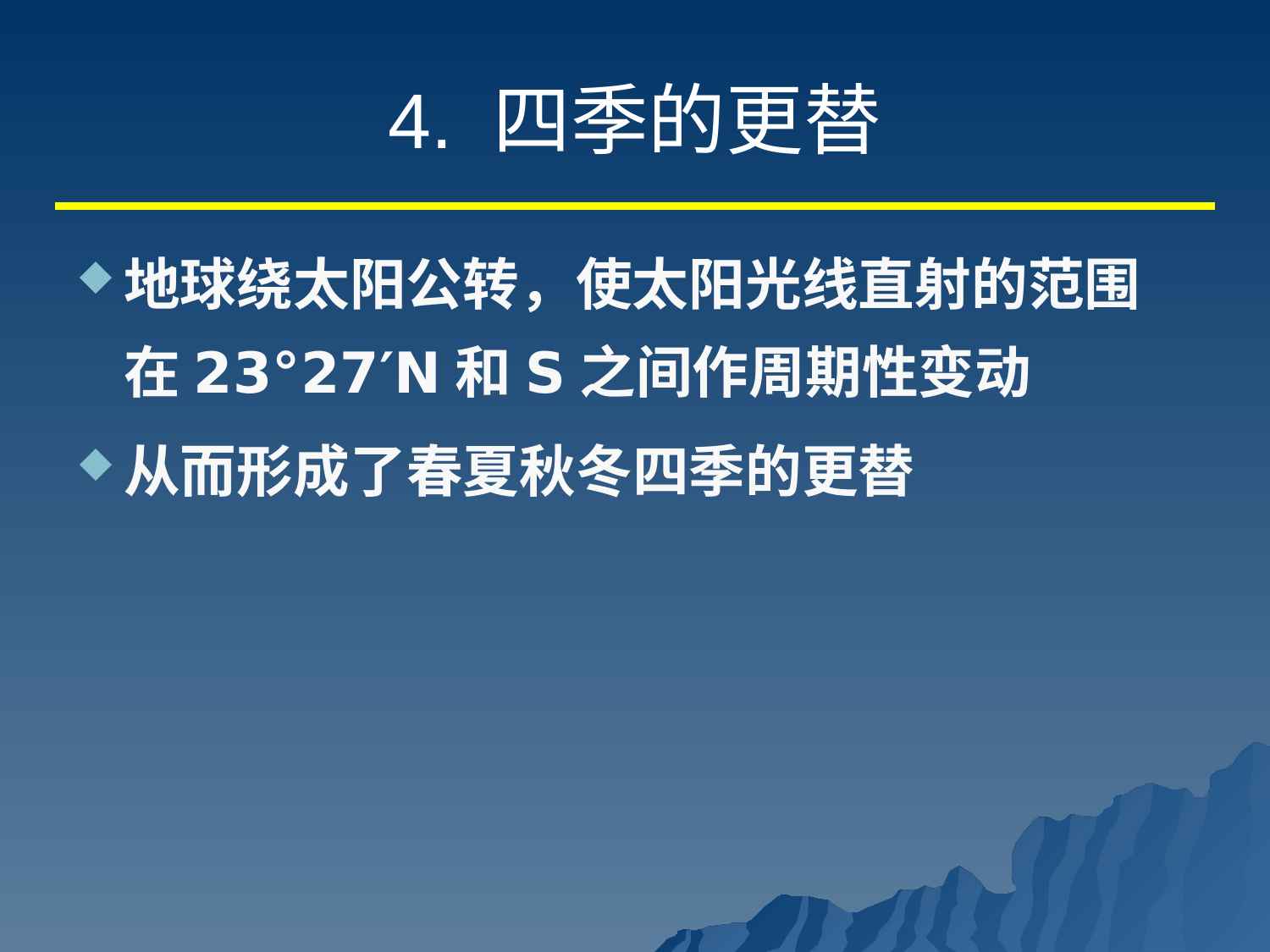

# 4. 四季的更替
地球绕太阳公转，使太阳光线直射的范围在23°27′N和S之间作周期性变动
从而形成了春夏秋冬四季的更替